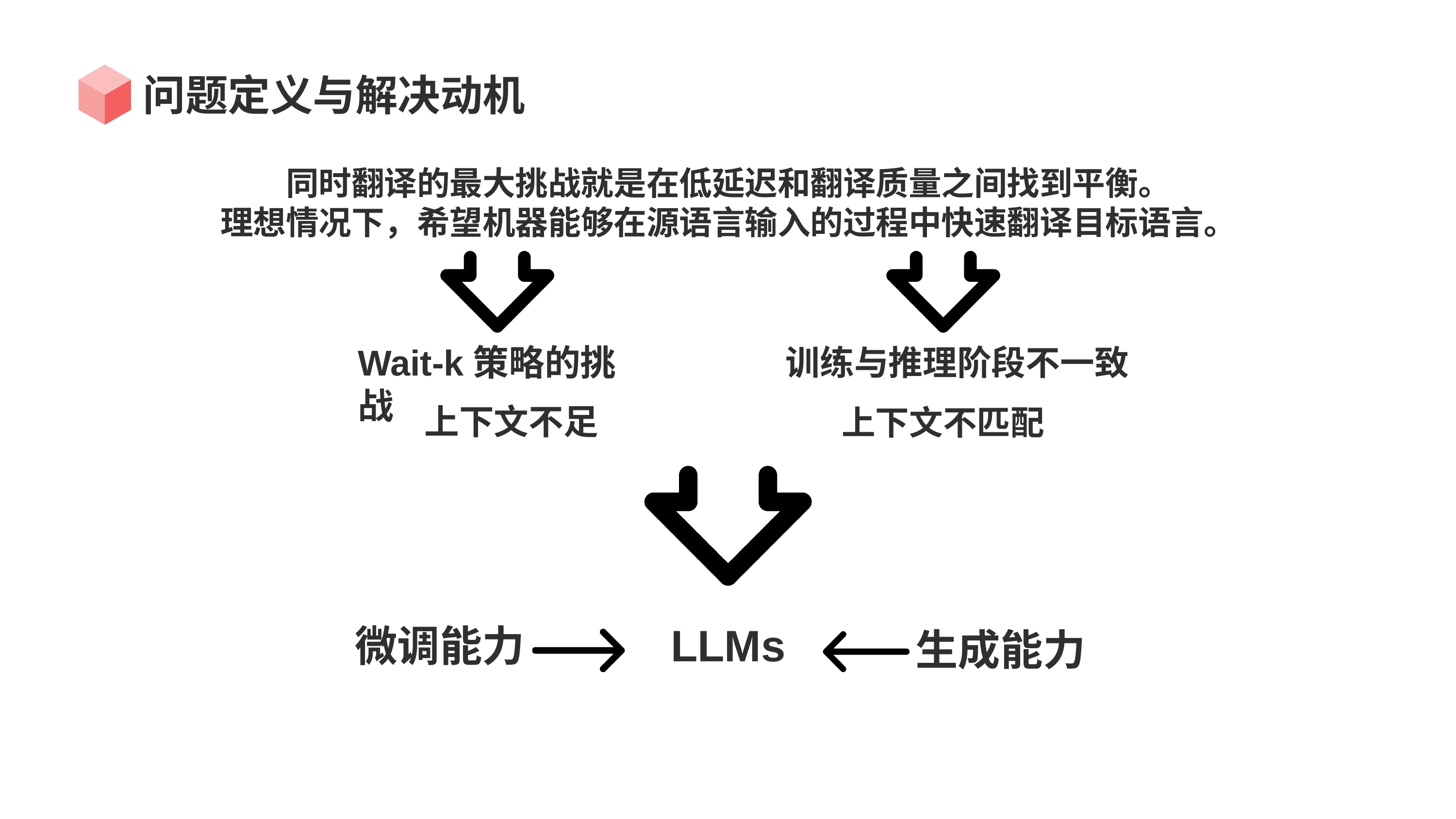

问题定义与解决动机
同时翻译的最大挑战就是在低延迟和翻译质量之间找到平衡。
理想情况下，希望机器能够在源语言输入的过程中快速翻译目标语言。

Wait-k策略的挑战
训练与推理阶段不一致
上下文不足
上下文不匹配

LLMs
微调能力
生成能力